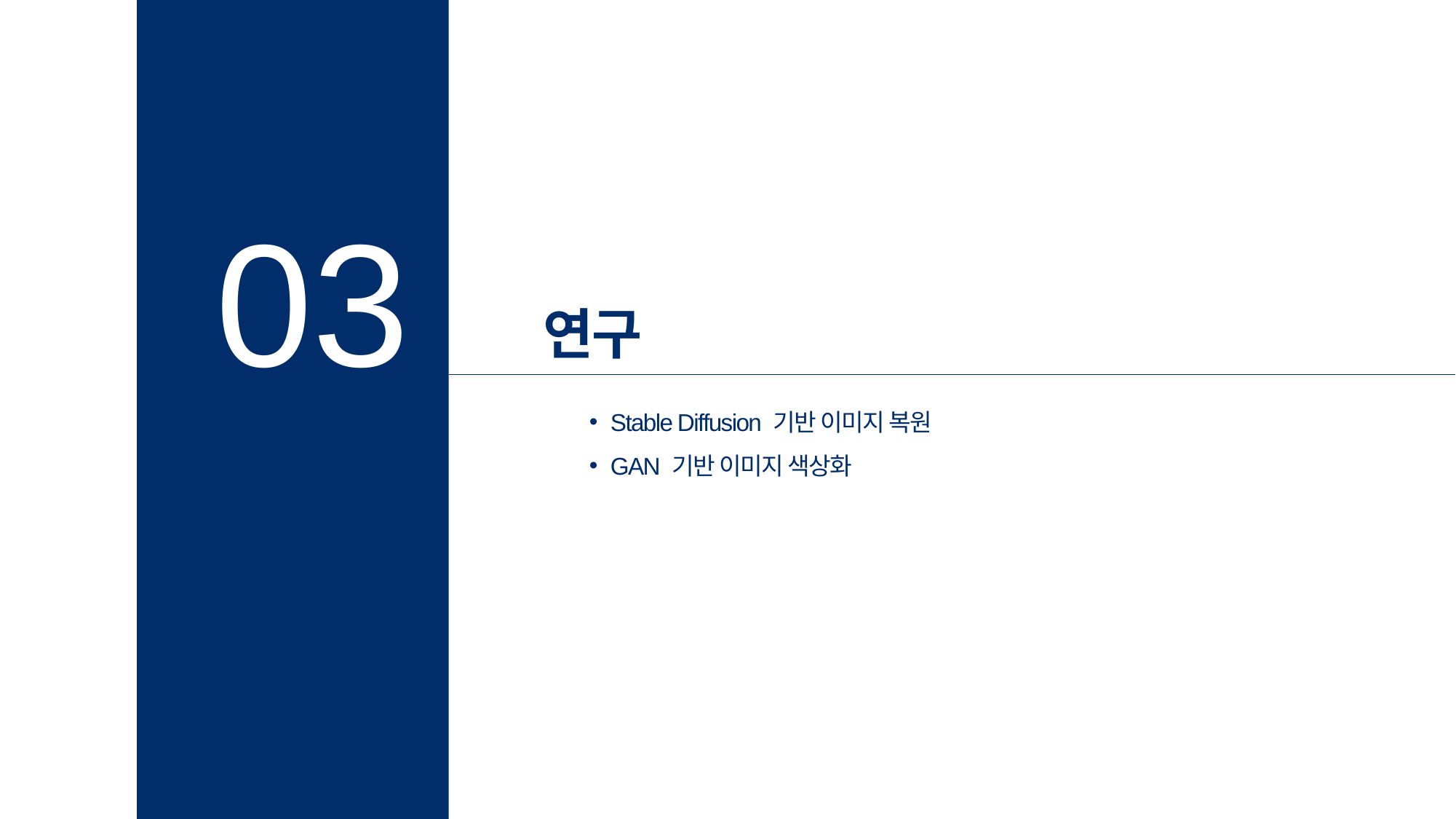

03
연구
Stable Diffusion 기반 이미지 복원
GAN 기반 이미지 색상화